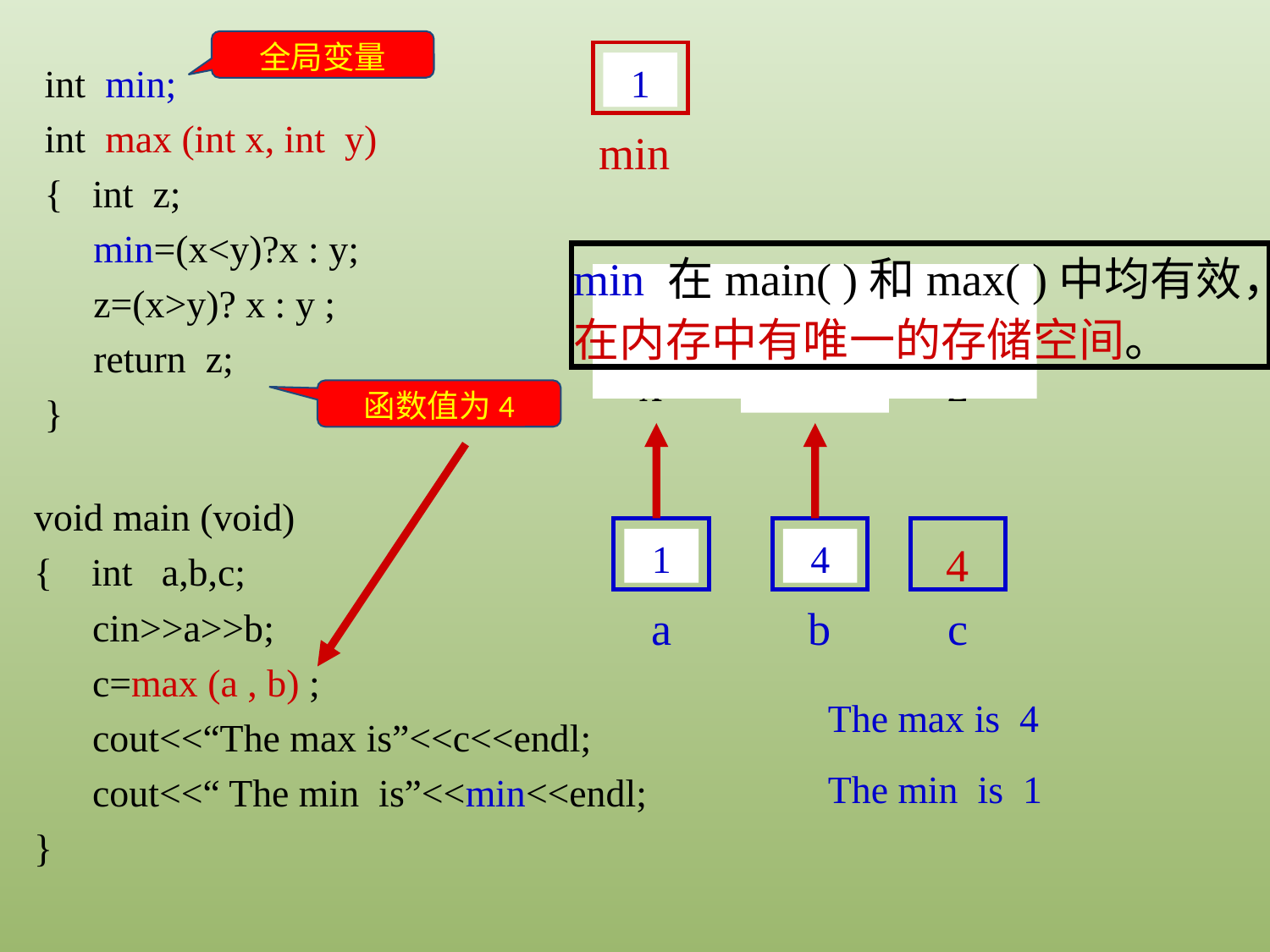

全局变量

0
1
int  min;
int  max (int x, int  y)
{   int  z;
     min=(x<y)?x : y;
     z=(x>y)? x : y ;
     return  z;
}
min
min 在main( )和max( )中均有效，在内存中有唯一的存储空间。

1
4
4
x
y
z
函数值为4

void main (void)
{    int   a,b,c;
      cin>>a>>b;
      c=max (a , b) ;
      cout<<“The max is”<<c<<endl;
      cout<<“ The min  is”<<min<<endl;
}

a

b

c
1
4
4
The max is  4
The min  is  1
225